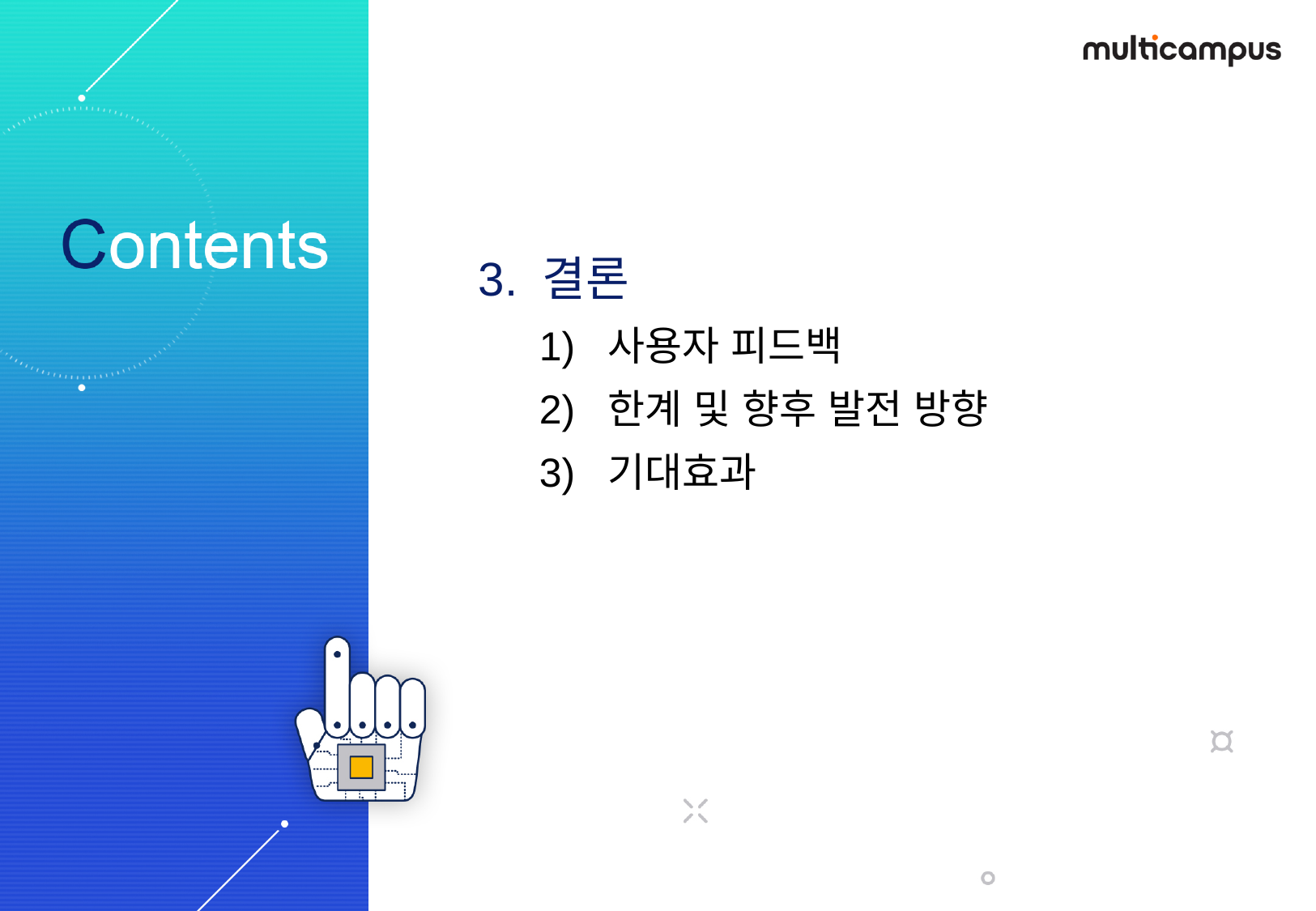

3. 결론
사용자 피드백
한계 및 향후 발전 방향
기대효과